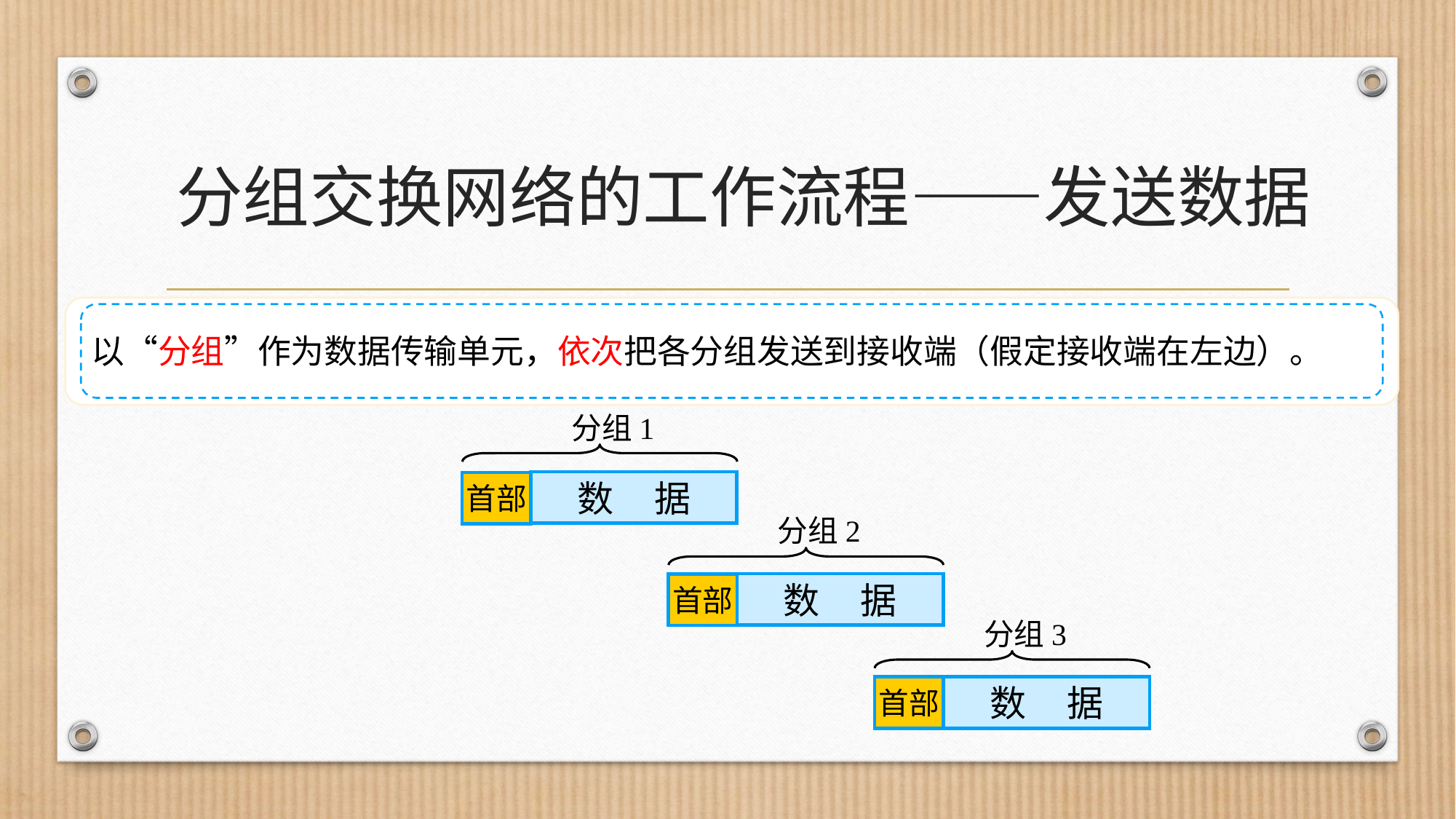

# 分组交换网络的工作流程——发送数据

以“分组”作为数据传输单元，依次把各分组发送到接收端（假定接收端在左边）。

分组 1
数     据
首部

分组 2
数     据
首部

分组 3
首部
数     据